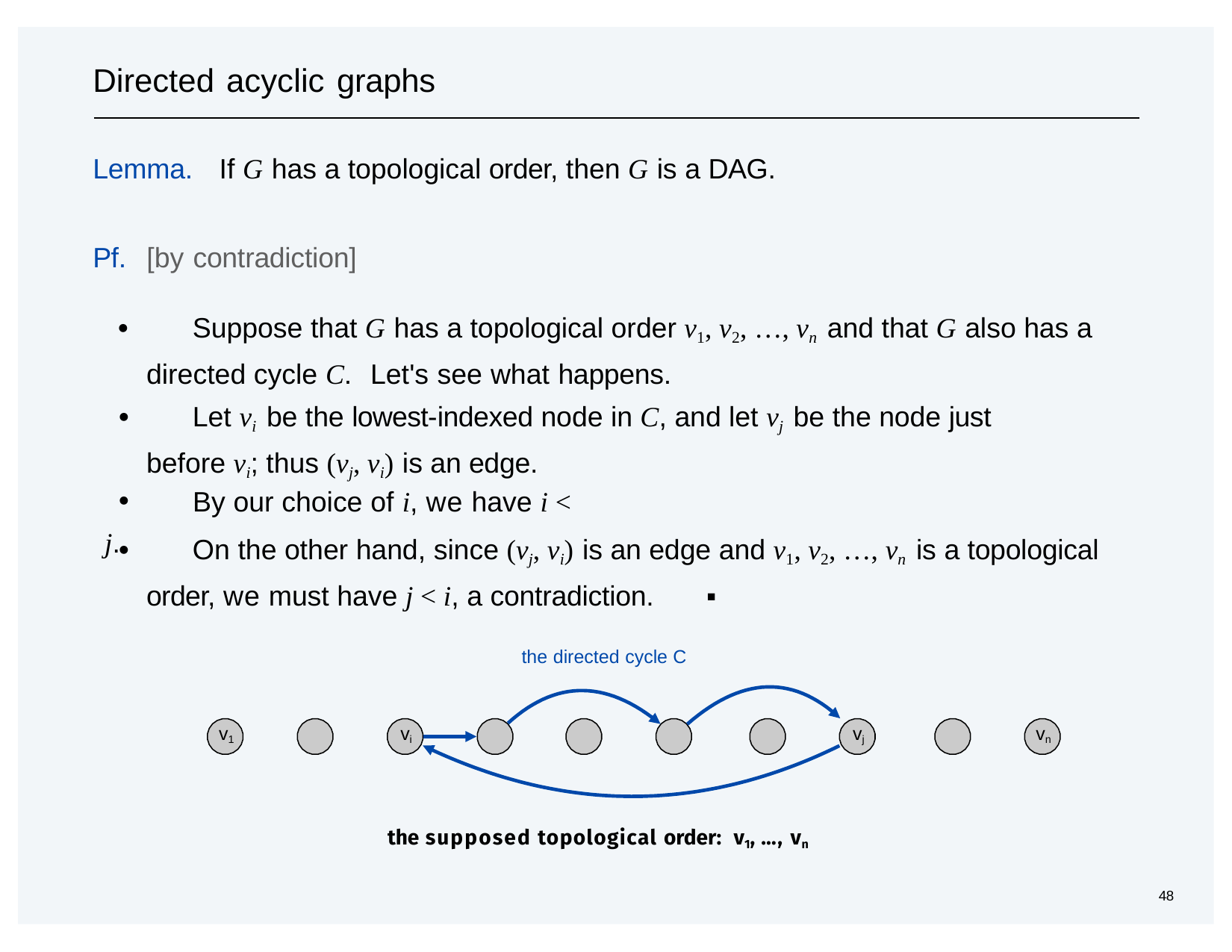

# Directed acyclic graphs
Lemma.	If G has a topological order, then G is a DAG.
Pf.	[by contradiction]
・Suppose that G has a topological order v1, v2, …, vn and that G also has a directed cycle C.	Let's see what happens.
・Let vi be the lowest-indexed node in C, and let vj be the node just before vi; thus (vj, vi) is an edge.
・By our choice of i, we have i < j.
・On the other hand, since (vj, vi) is an edge and v1, v2, …, vn is a topological order, we must have j < i, a contradiction.	▪
the directed cycle C

v1
vi
vj
vn
the supposed topological order:  v1, …, vn
48